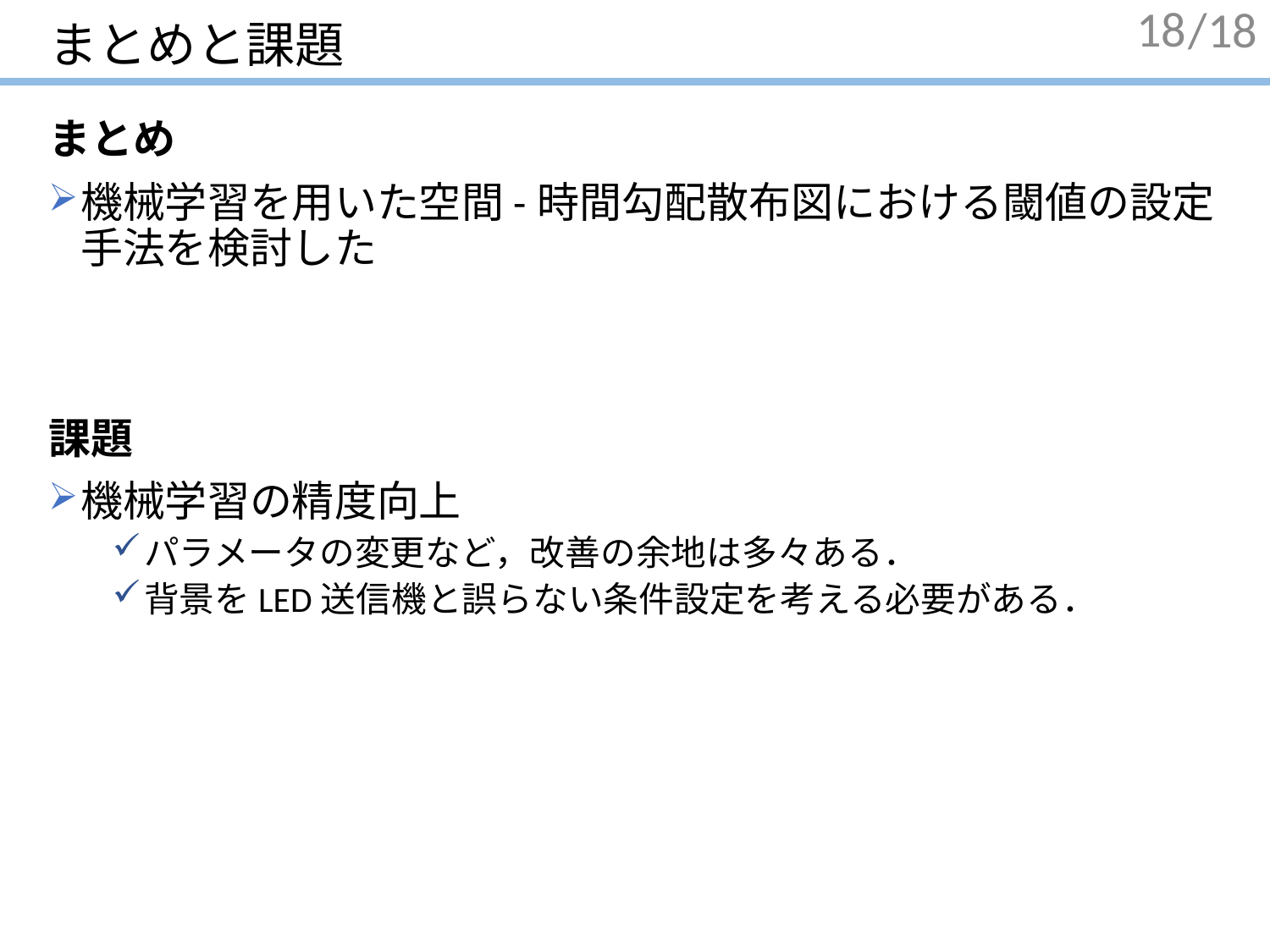

# まとめと課題
18
まとめ
機械学習を用いた空間-時間勾配散布図における閾値の設定手法を検討した

課題
機械学習の精度向上
パラメータの変更など，改善の余地は多々ある．
背景をLED送信機と誤らない条件設定を考える必要がある．